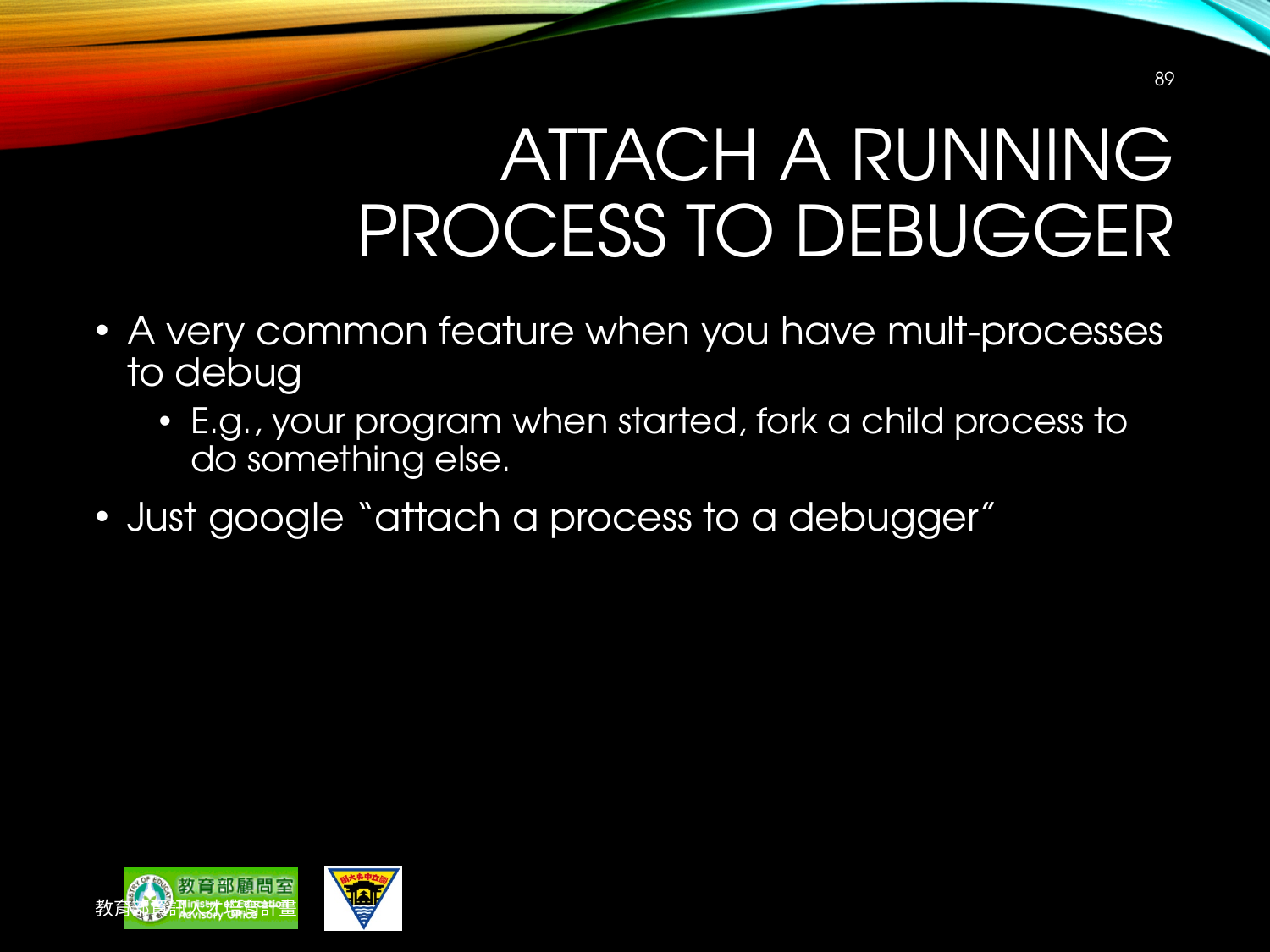

89
# Attach a running process to debugger
A very common feature when you have mult-processes to debug
E.g., your program when started, fork a child process to do something else.
Just google “attach a process to a debugger”
教育部資訊人才培育計畫